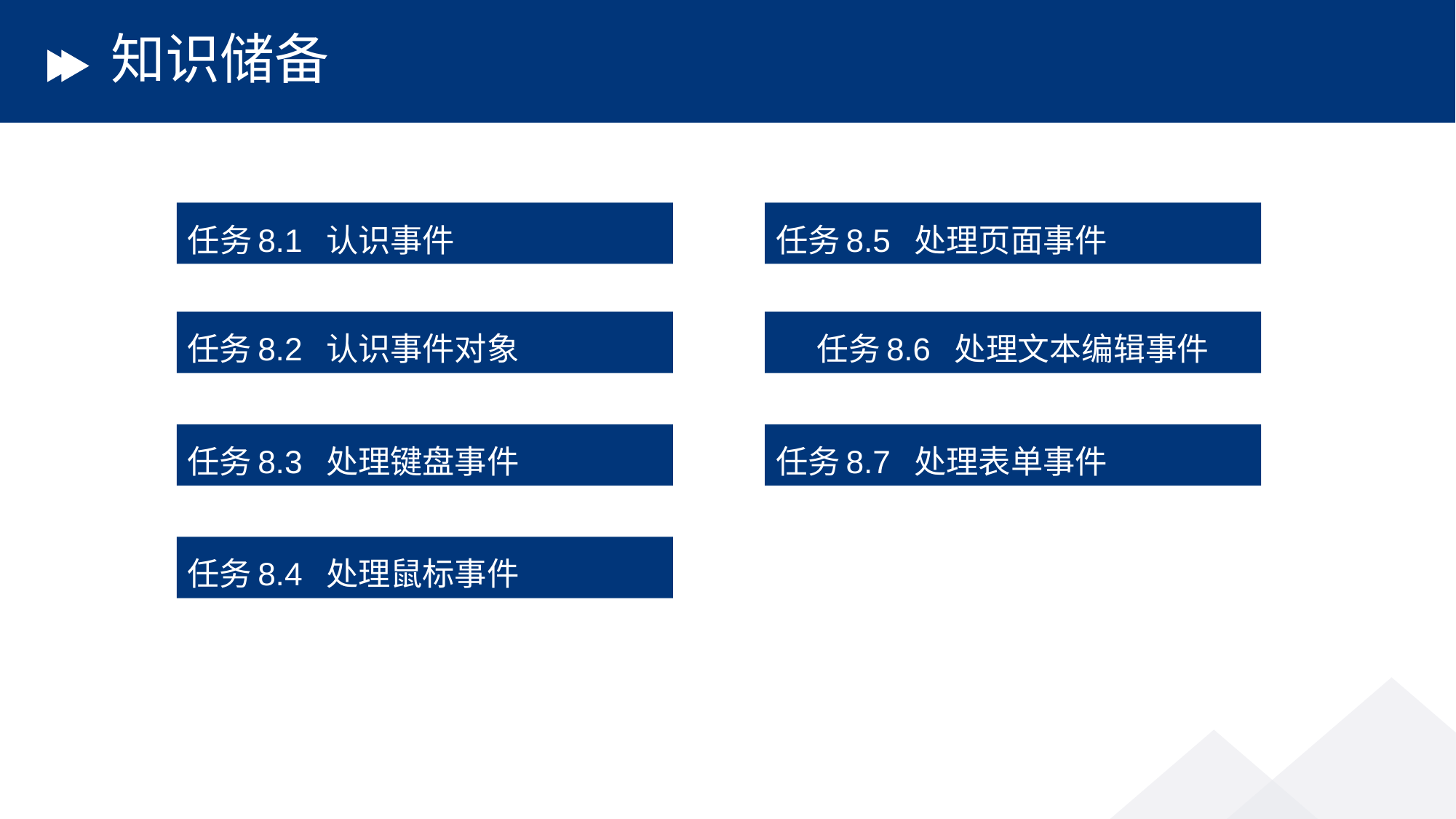

# 知识储备
任务8.1  认识事件
任务8.5  处理页面事件
任务8.2  认识事件对象
任务8.6  处理文本编辑事件
任务8.3  处理键盘事件
任务8.7  处理表单事件
任务8.4  处理鼠标事件